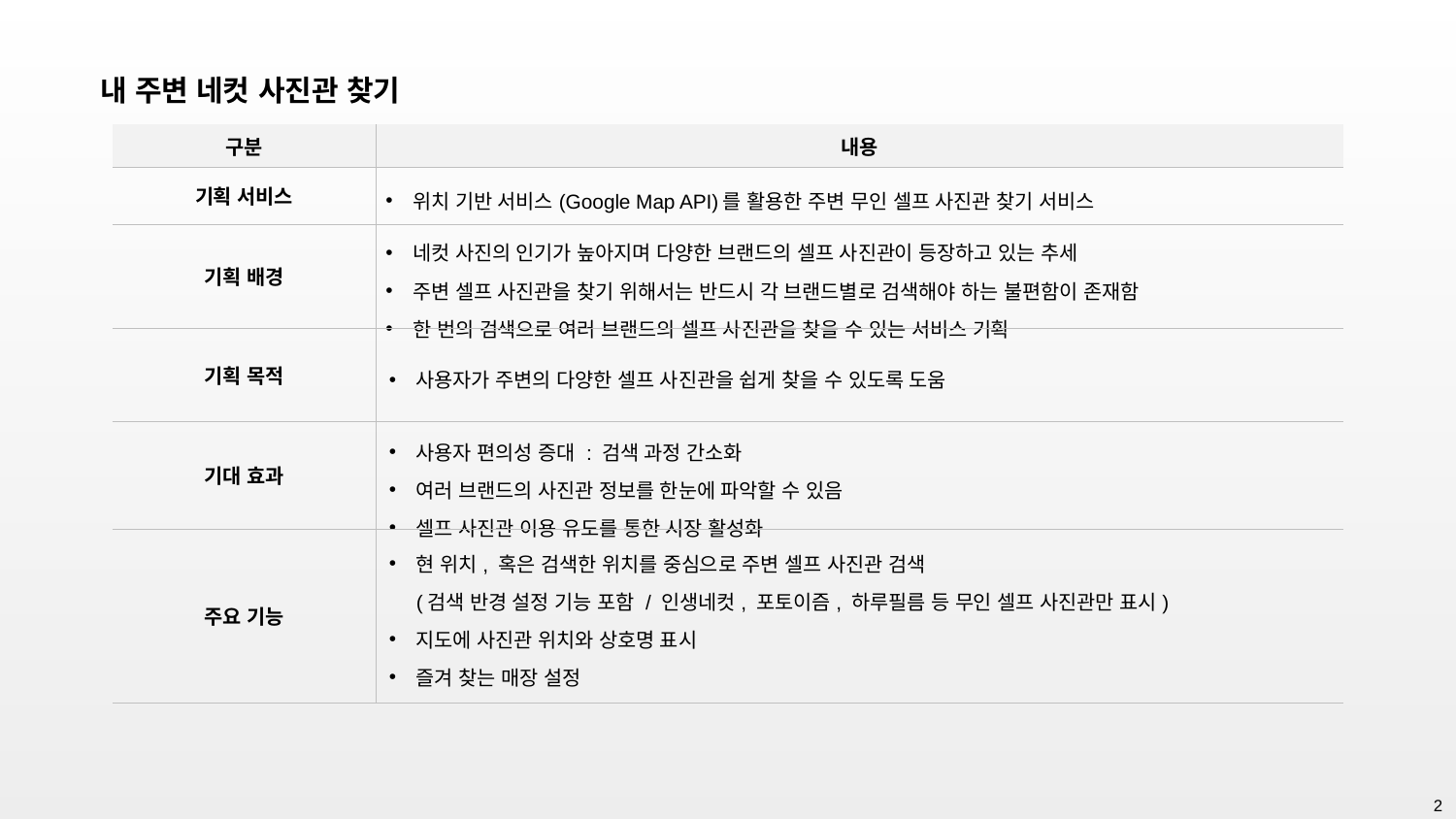

내 주변 네컷 사진관 찾기
| 구분 | 내용 |
| --- | --- |
| 기획 서비스 | 위치 기반 서비스(Google Map API)를 활용한 주변 무인 셀프 사진관 찾기 서비스 |
| 기획 배경 | 네컷 사진의 인기가 높아지며 다양한 브랜드의 셀프 사진관이 등장하고 있는 추세 주변 셀프 사진관을 찾기 위해서는 반드시 각 브랜드별로 검색해야 하는 불편함이 존재함 한 번의 검색으로 여러 브랜드의 셀프 사진관을 찾을 수 있는 서비스 기획 |
| 기획 목적 | 사용자가 주변의 다양한 셀프 사진관을 쉽게 찾을 수 있도록 도움 |
| 기대 효과 | 사용자 편의성 증대 : 검색 과정 간소화 여러 브랜드의 사진관 정보를 한눈에 파악할 수 있음 셀프 사진관 이용 유도를 통한 시장 활성화 |
| 주요 기능 | 현 위치, 혹은 검색한 위치를 중심으로 주변 셀프 사진관 검색 (검색 반경 설정 기능 포함 / 인생네컷, 포토이즘, 하루필름 등 무인 셀프 사진관만 표시) 지도에 사진관 위치와 상호명 표시 즐겨 찾는 매장 설정 |